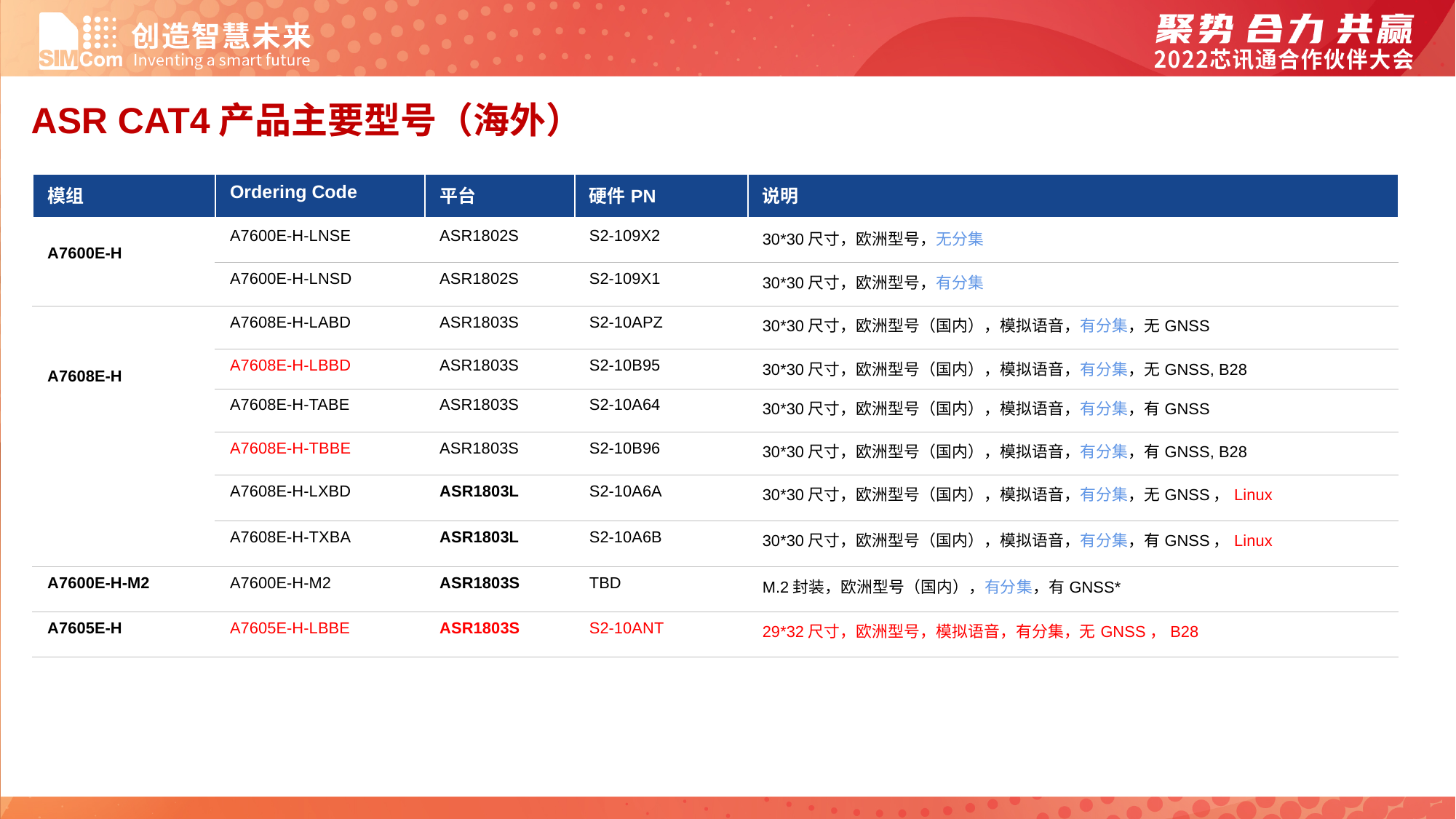

ASR CAT4产品主要型号（海外）
| 模组 | Ordering Code | 平台 | 硬件PN | 说明 |
| --- | --- | --- | --- | --- |
| A7600E-H | A7600E-H-LNSE | ASR1802S | S2-109X2 | 30\*30尺寸，欧洲型号，无分集 |
|  | A7600E-H-LNSD | ASR1802S | S2-109X1 | 30\*30尺寸，欧洲型号，有分集 |
| A7608E-H | A7608E-H-LABD | ASR1803S | S2-10APZ | 30\*30尺寸，欧洲型号（国内），模拟语音，有分集，无GNSS |
|  | A7608E-H-LBBD | ASR1803S | S2-10B95 | 30\*30尺寸，欧洲型号（国内），模拟语音，有分集，无GNSS, B28 |
|  | A7608E-H-TABE | ASR1803S | S2-10A64 | 30\*30尺寸，欧洲型号（国内），模拟语音，有分集，有GNSS |
|  | A7608E-H-TBBE | ASR1803S | S2-10B96 | 30\*30尺寸，欧洲型号（国内），模拟语音，有分集，有GNSS, B28 |
|  | A7608E-H-LXBD | ASR1803L | S2-10A6A | 30\*30尺寸，欧洲型号（国内），模拟语音，有分集，无GNSS，Linux |
|  | A7608E-H-TXBA | ASR1803L | S2-10A6B | 30\*30尺寸，欧洲型号（国内），模拟语音，有分集，有GNSS，Linux |
| A7600E-H-M2 | A7600E-H-M2 | ASR1803S | TBD | M.2封装，欧洲型号（国内），有分集，有GNSS\* |
| A7605E-H | A7605E-H-LBBE | ASR1803S | S2-10ANT | 29\*32尺寸，欧洲型号，模拟语音，有分集，无GNSS，B28 |